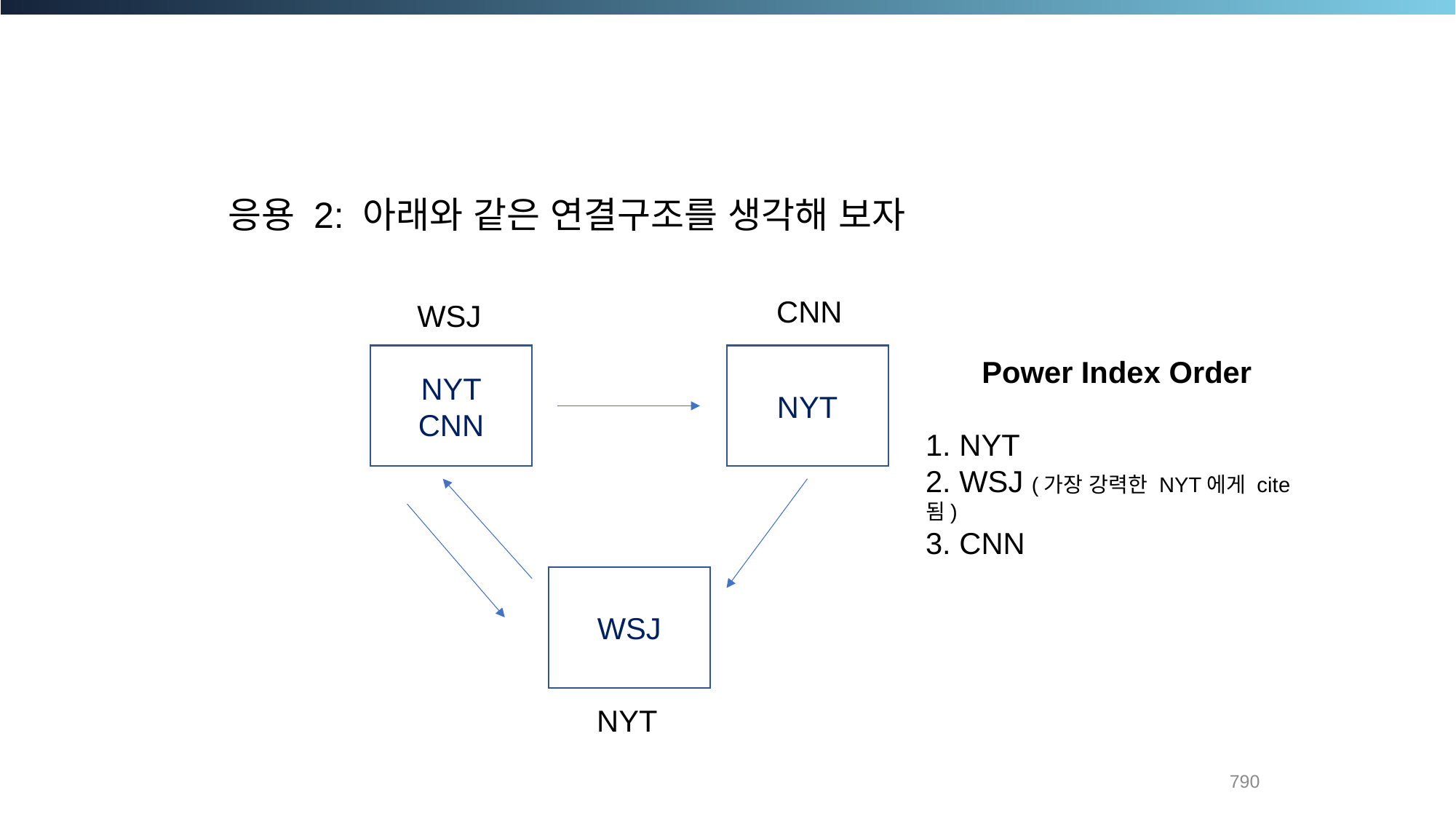

응용 2: 아래와 같은 연결구조를 생각해 보자
CNN
WSJ
NYT
CNN
NYT
Power Index Order

1. NYT
2. WSJ (가장 강력한 NYT에게 cite됨)
3. CNN
WSJ
NYT
790